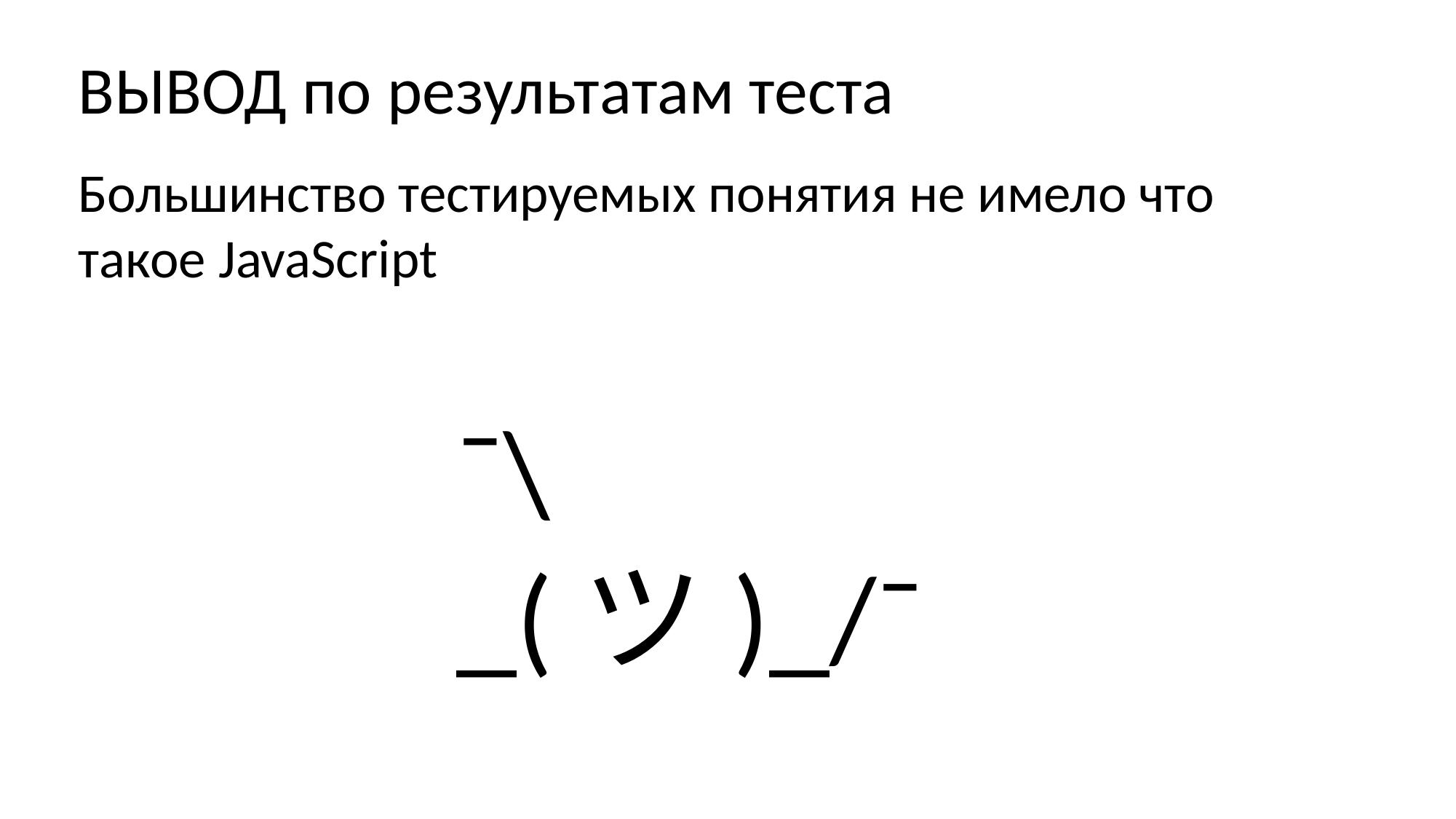

ВЫВОД по результатам теста
Большинство тестируемых понятия не имело что такое JavaScript
¯\_(ツ)_/¯